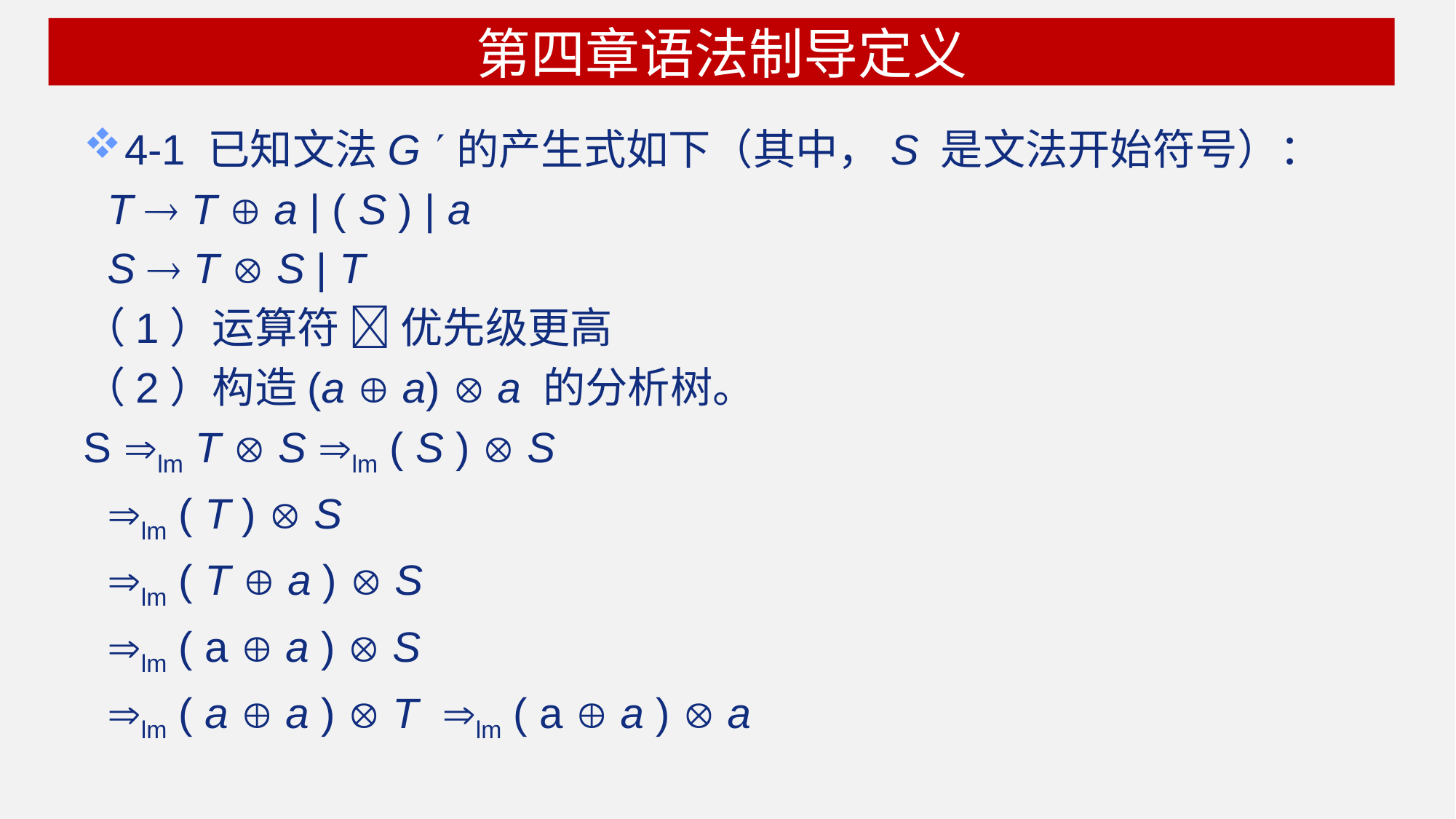

# 第四章语法制导定义
4-1 已知文法G ′的产生式如下（其中，S 是文法开始符号）：
  T → T ⊕ a | ( S ) | a
  S → T ⊗ S | T
（1）运算符 ⊕ 优先级更高
（2）构造(a ⊕ a) ⊗ a 的分析树。
S ⇒lm T ⊗ S ⇒lm ( S ) ⊗ S
  ⇒lm ( T ) ⊗ S
  ⇒lm ( T ⊕ a ) ⊗ S
  ⇒lm ( a ⊕ a ) ⊗ S
  ⇒lm ( a ⊕ a ) ⊗ T  ⇒lm ( a ⊕ a ) ⊗ a